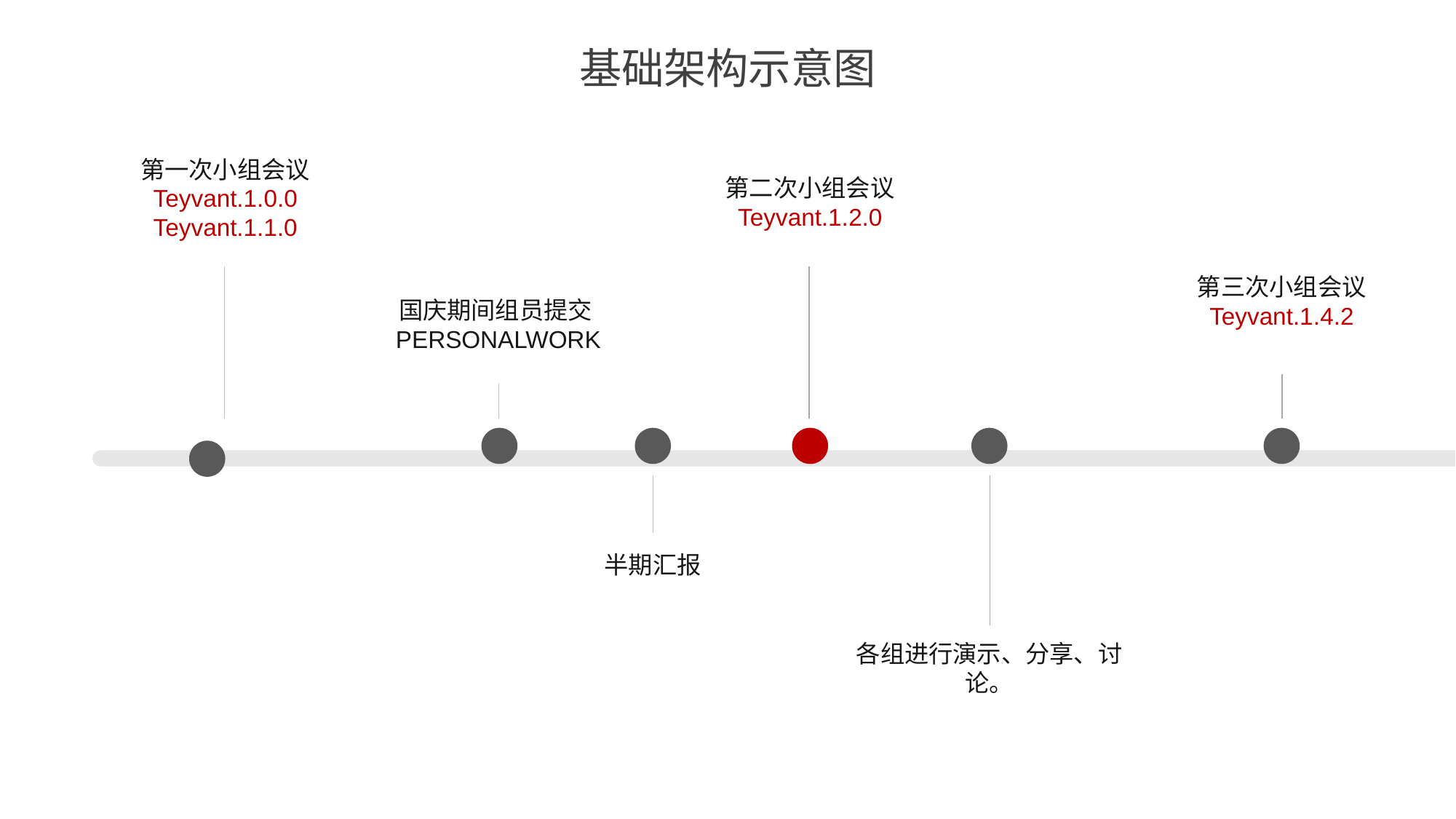

基础架构示意图
第一次小组会议
Teyvant.1.0.0
Teyvant.1.1.0

第二次小组会议
Teyvant.1.2.0
第三次小组会议
Teyvant.1.4.2

国庆期间组员提交PERSONALWORK

半期汇报
各组进行演示、分享、讨论。